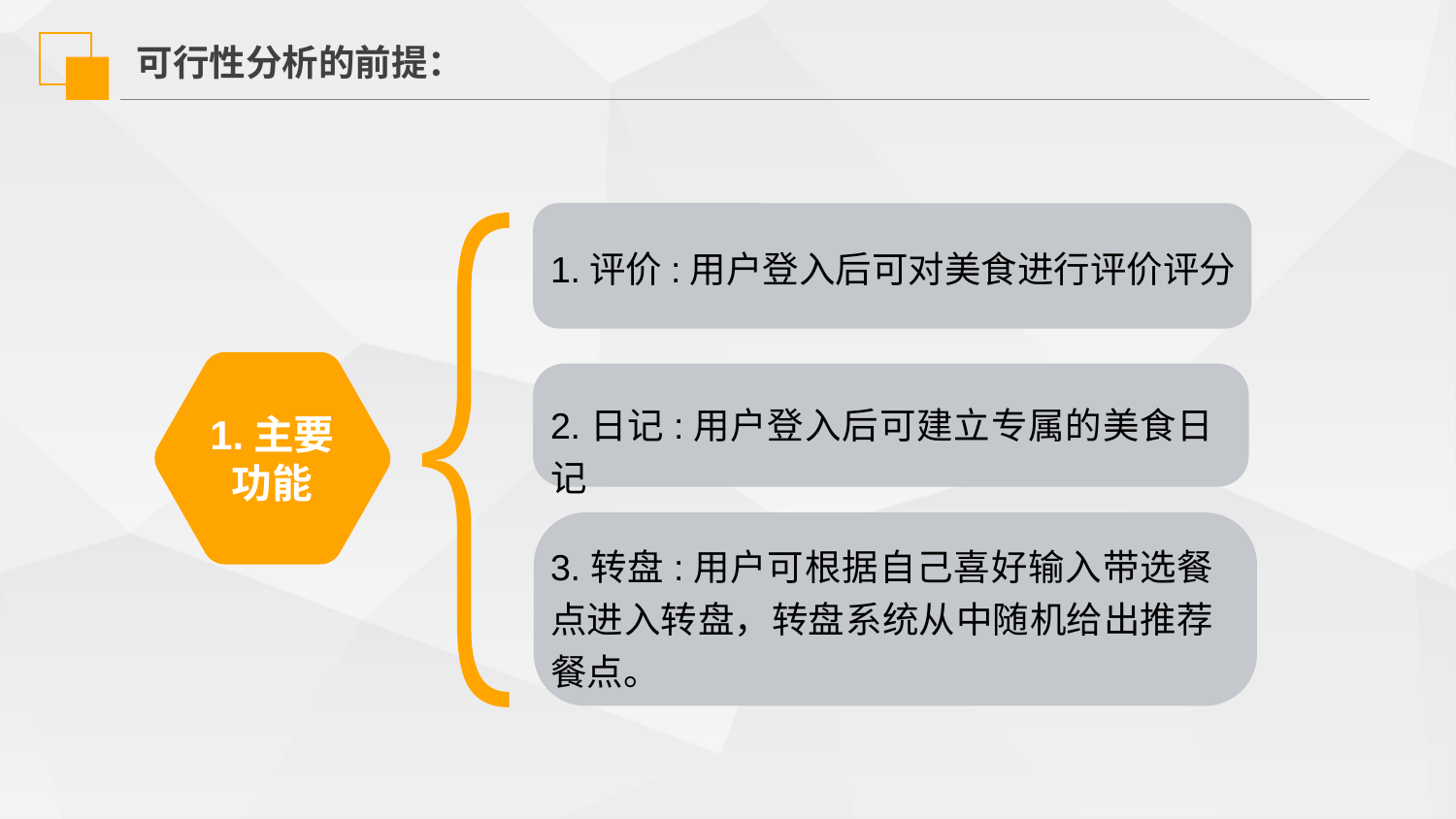

可行性分析的前提：

1.评价:用户登入后可对美食进行评价评分

2.日记:用户登入后可建立专属的美食日记
1.主要功能

3.转盘:用户可根据自己喜好输入带选餐点进入转盘，转盘系统从中随机给出推荐餐点。